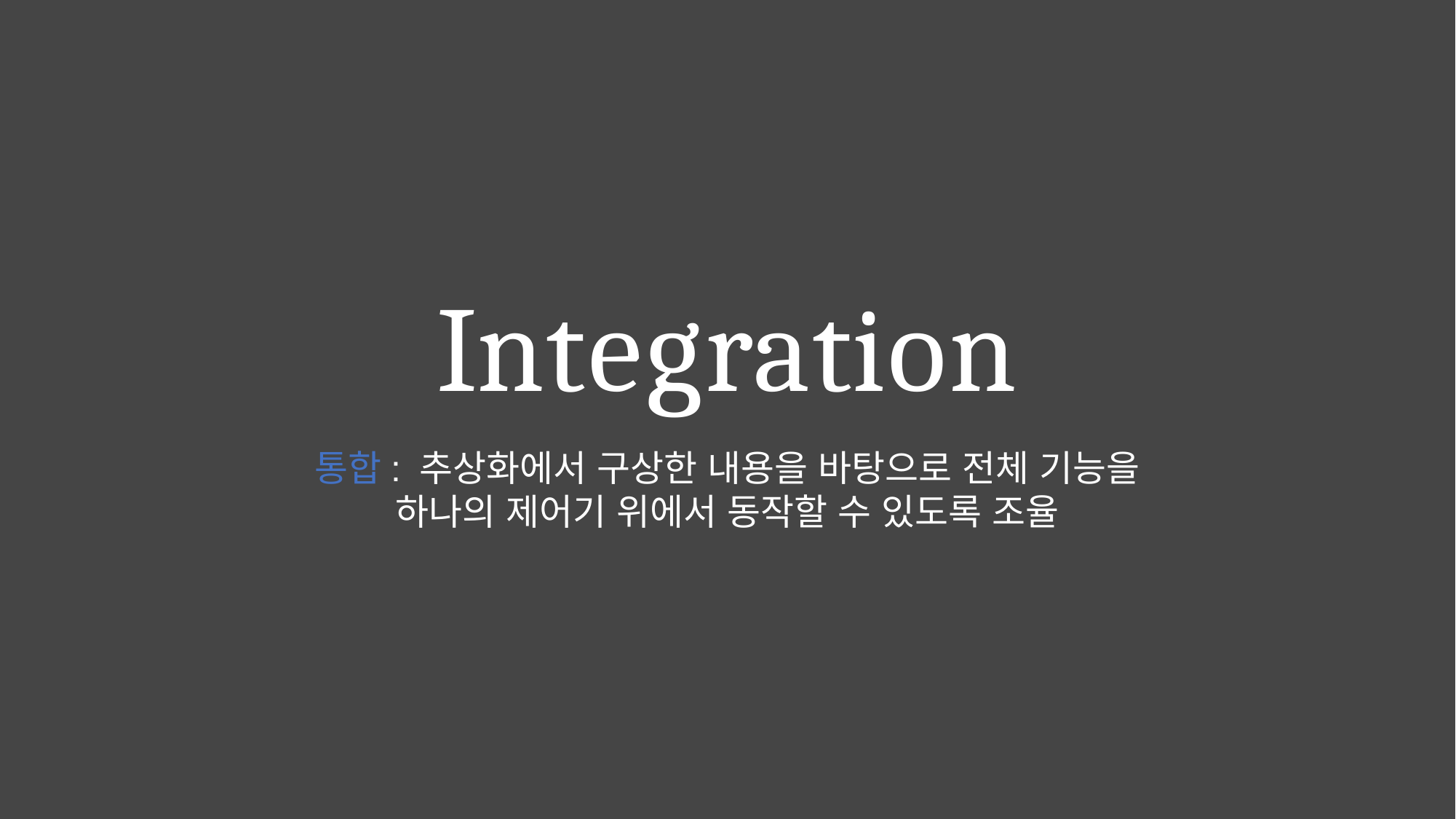

# Integration
통합: 추상화에서 구상한 내용을 바탕으로 전체 기능을
하나의 제어기 위에서 동작할 수 있도록 조율